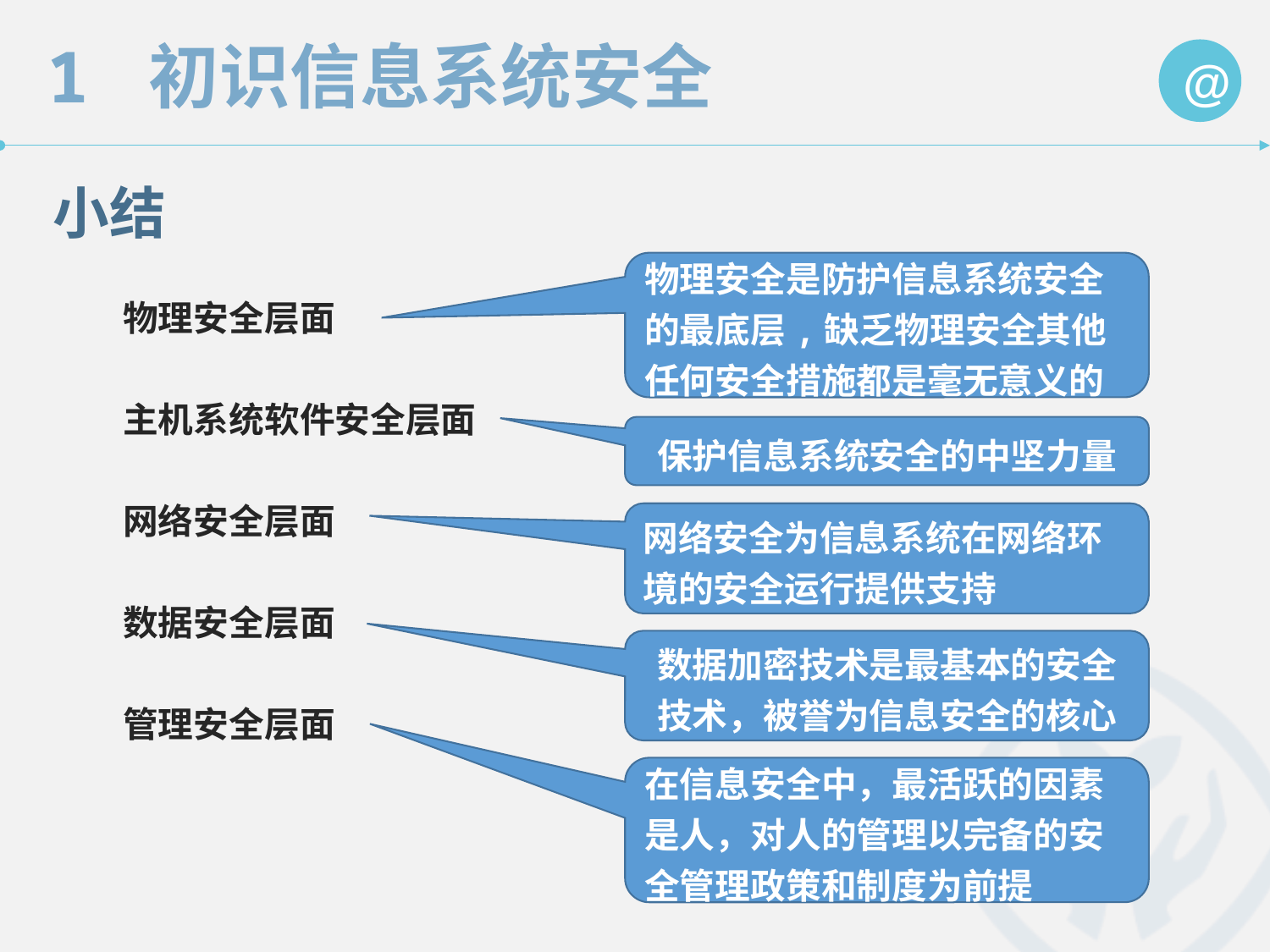

小结
物理安全是防护信息系统安全的最底层,缺乏物理安全其他任何安全措施都是毫无意义的
　　物理安全层面

　　主机系统软件安全层面

　　网络安全层面

　　数据安全层面

　　管理安全层面
保护信息系统安全的中坚力量
网络安全为信息系统在网络环境的安全运行提供支持
数据加密技术是最基本的安全技术，被誉为信息安全的核心
在信息安全中，最活跃的因素是人，对人的管理以完备的安全管理政策和制度为前提